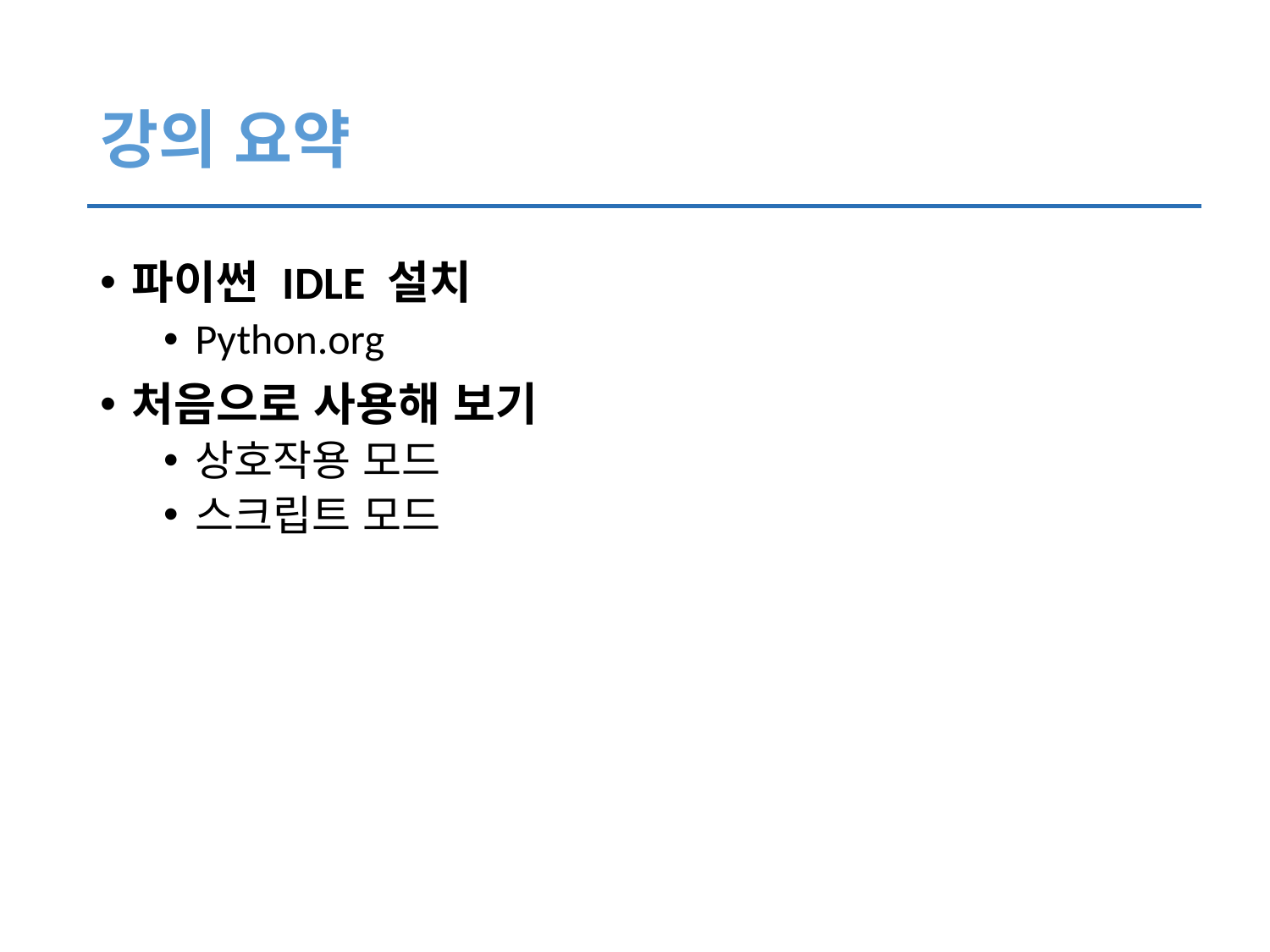

# 강의 요약
파이썬 IDLE 설치
Python.org
처음으로 사용해 보기
상호작용 모드
스크립트 모드